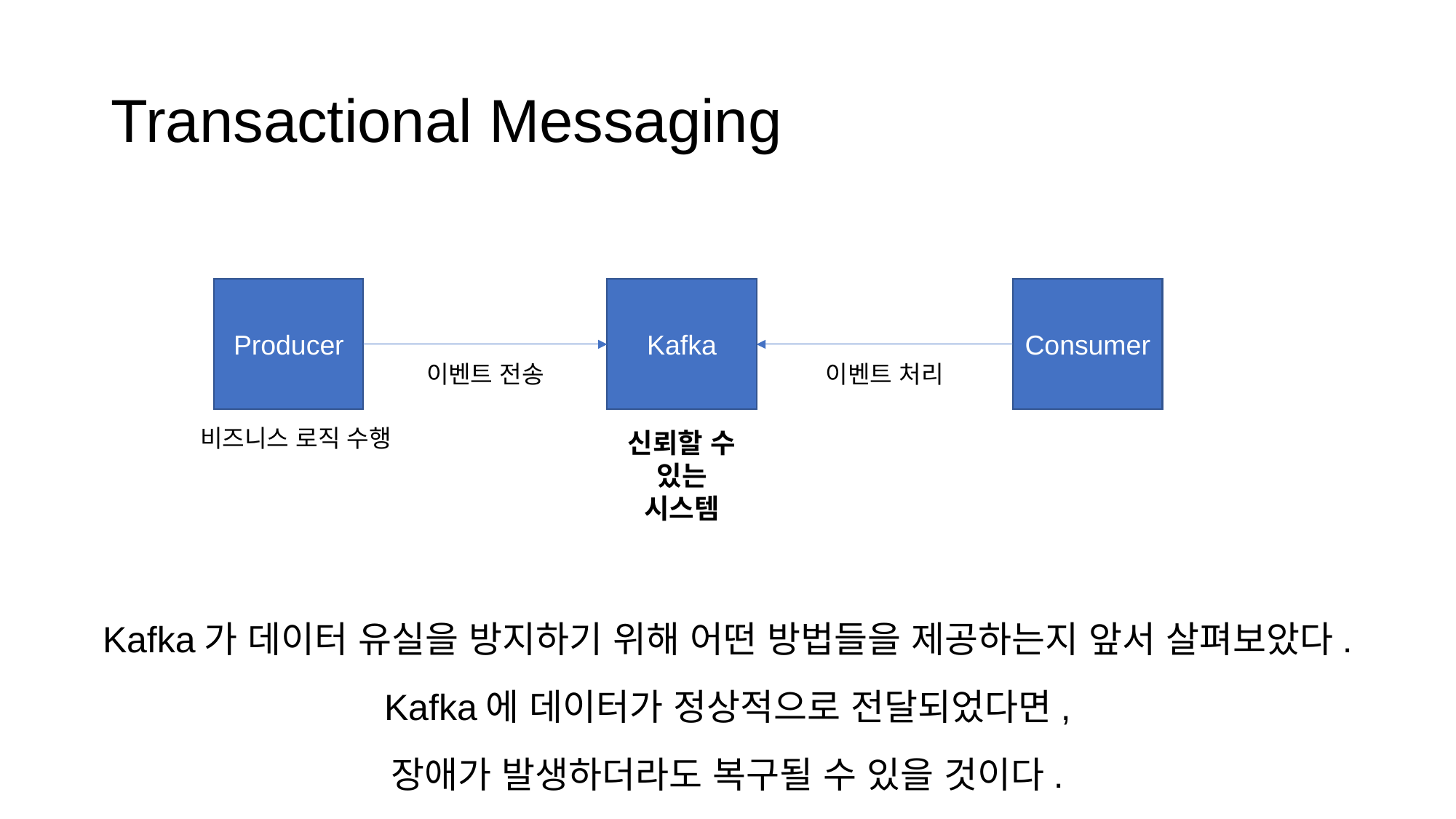

# Transactional Messaging
Producer
Kafka
Consumer
이벤트 전송
이벤트 처리
비즈니스 로직 수행
신뢰할 수
있는
시스템
Kafka가 데이터 유실을 방지하기 위해 어떤 방법들을 제공하는지 앞서 살펴보았다.
Kafka에 데이터가 정상적으로 전달되었다면,
장애가 발생하더라도 복구될 수 있을 것이다.